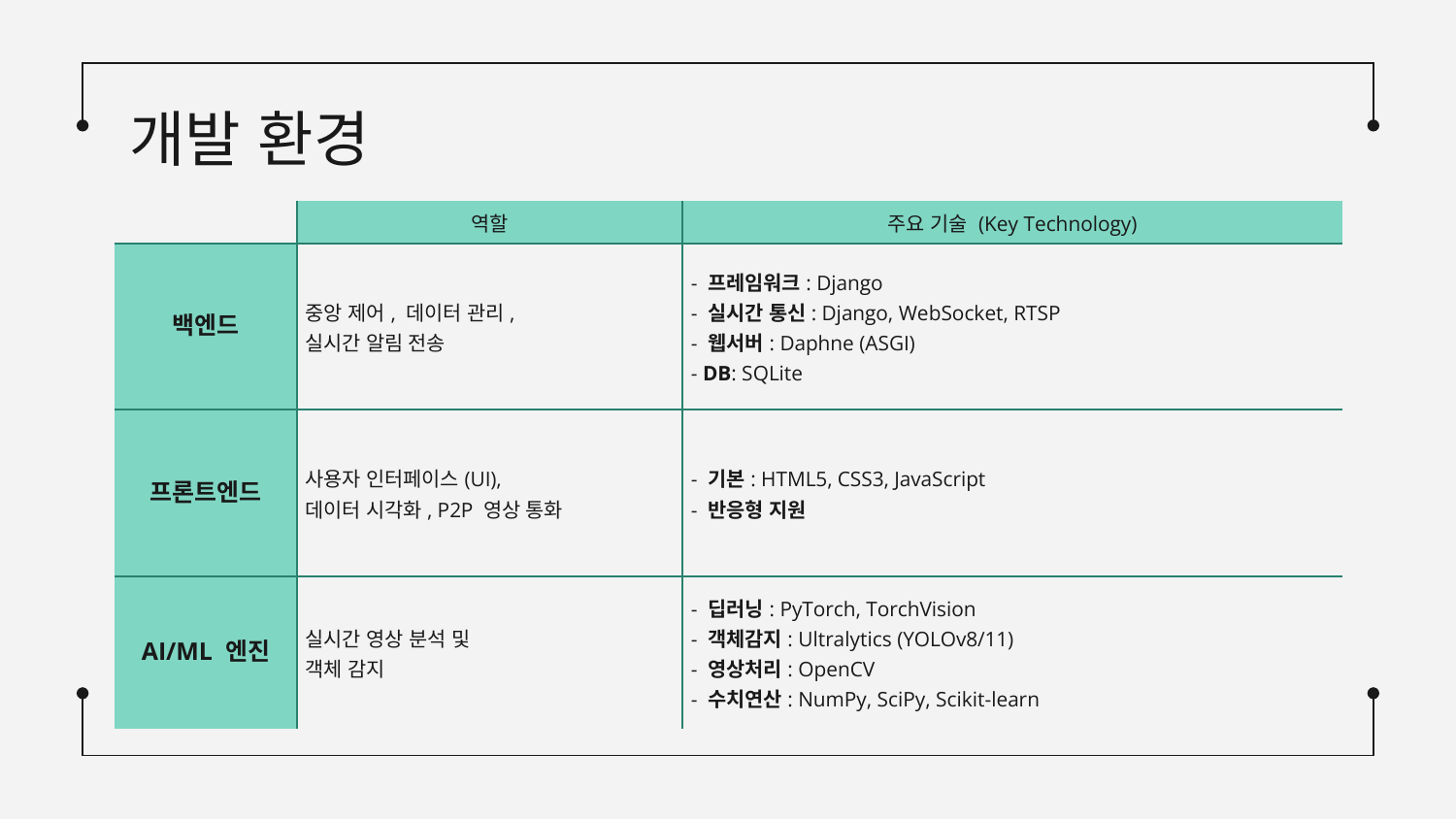

# 개발 환경
|  | 역할 | 주요 기술 (Key Technology) |
| --- | --- | --- |
| 백엔드 | 중앙 제어, 데이터 관리, 실시간 알림 전송 | - 프레임워크: Django - 실시간 통신: Django, WebSocket, RTSP - 웹서버: Daphne (ASGI) - DB: SQLite |
| 프론트엔드 | 사용자 인터페이스(UI), 데이터 시각화, P2P 영상 통화 | - 기본: HTML5, CSS3, JavaScript - 반응형 지원 |
| AI/ML 엔진 | 실시간 영상 분석 및 객체 감지 | - 딥러닝: PyTorch, TorchVision - 객체감지: Ultralytics (YOLOv8/11) - 영상처리: OpenCV - 수치연산: NumPy, SciPy, Scikit-learn |